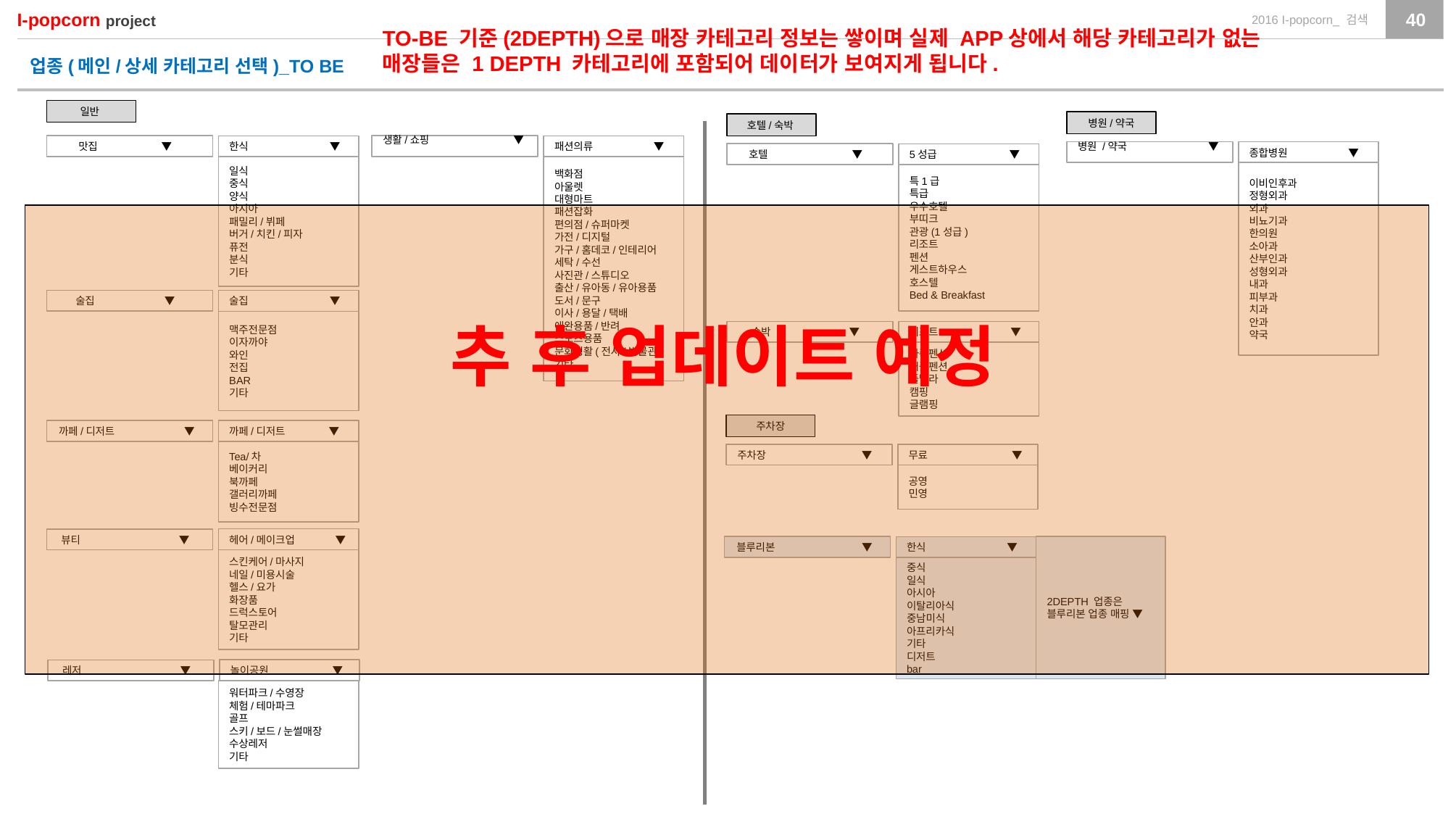

TO-BE 기준(2DEPTH)으로 매장 카테고리 정보는 쌓이며 실제 APP상에서 해당 카테고리가 없는 매장들은 1 DEPTH 카테고리에 포함되어 데이터가 보여지게 됩니다.
업종(메인/상세 카테고리 선택)_TO BE
일반
병원/약국
호텔/숙박
맛집                      ▼
생활/쇼핑                             ▼
한식                            ▼
패션의류                     ▼
병원 /약국                            ▼
종합병원                     ▼
호텔                             ▼
5성급                         ▼

백화점
아울렛
대형마트
패션잡화
편의점/슈퍼마켓
가전/디지털
가구/홈데코/인테리어
세탁/수선
사진관/스튜디오
출산/유아동/유아용품
도서/문구
이사/용달/택배
애완용품/반려
스포츠용품
문화생활(전시/박물관)
기타

일식
중식
양식
아시아
패밀리/뷔페
버거/치킨/피자
퓨전
분식
기타
이비인후과
정형외과
외과
비뇨기과
한의원
소아과
산부인과
성형외과
내과
피부과
치과
안과
약국
특1급
특급
우수호텔
부띠크
관광(1성급)
리조트
펜션
게스트하우스
호스텔
Bed & Breakfast

술집                            ▼
술집                        ▼
추 후 업데이트 예정
맥주전문점
이자까야
와인
전집
BAR
기타
숙박                           ▼
리조트                         ▼
가족펜션
커플펜션
풀빌라
캠핑
글램핑
주차장
까페/디저트               ▼
까페/디저트                        ▼
Tea/차
베이커리
북까페
갤러리까페
빙수전문점
주차장                                 ▼
무료                             ▼
공영
민영
헤어/메이크업              ▼
뷰티                                  ▼
2DEPTH 업종은
블루리본 업종 매핑 ▼
블루리본                              ▼
한식                            ▼
스킨케어/마사지
네일/미용시술
헬스/요가
화장품
드럭스토어
탈모관리
기타
중식
일식
아시아
이탈리아식
중남미식
아프리카식
기타
디저트
bar
놀이공원                      ▼
레저                                  ▼
워터파크/수영장
체험/테마파크
골프
스키/보드/눈썰매장
수상레저
기타